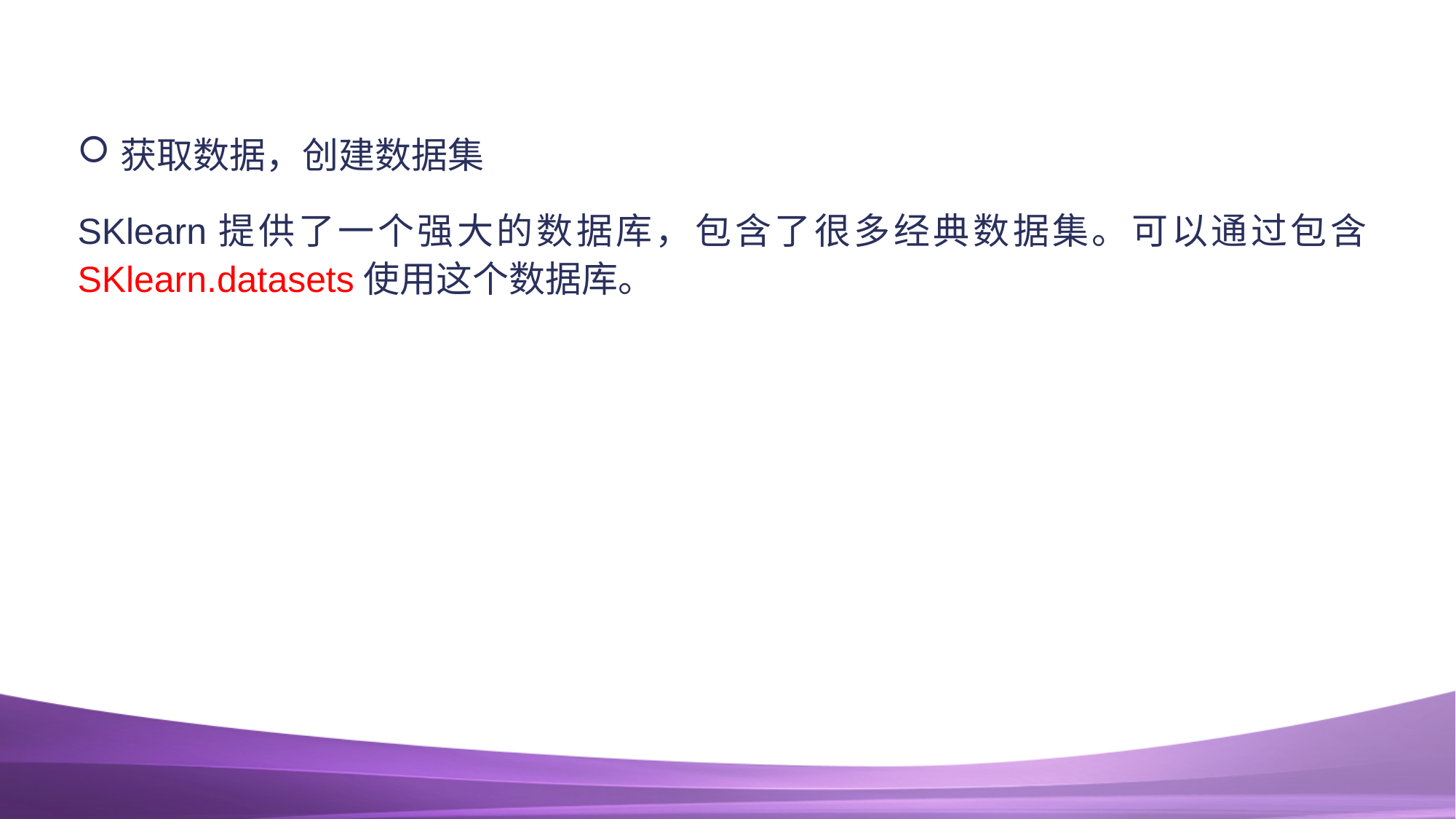

#
获取数据，创建数据集
SKlearn提供了一个强大的数据库，包含了很多经典数据集。可以通过包含SKlearn.datasets使用这个数据库。